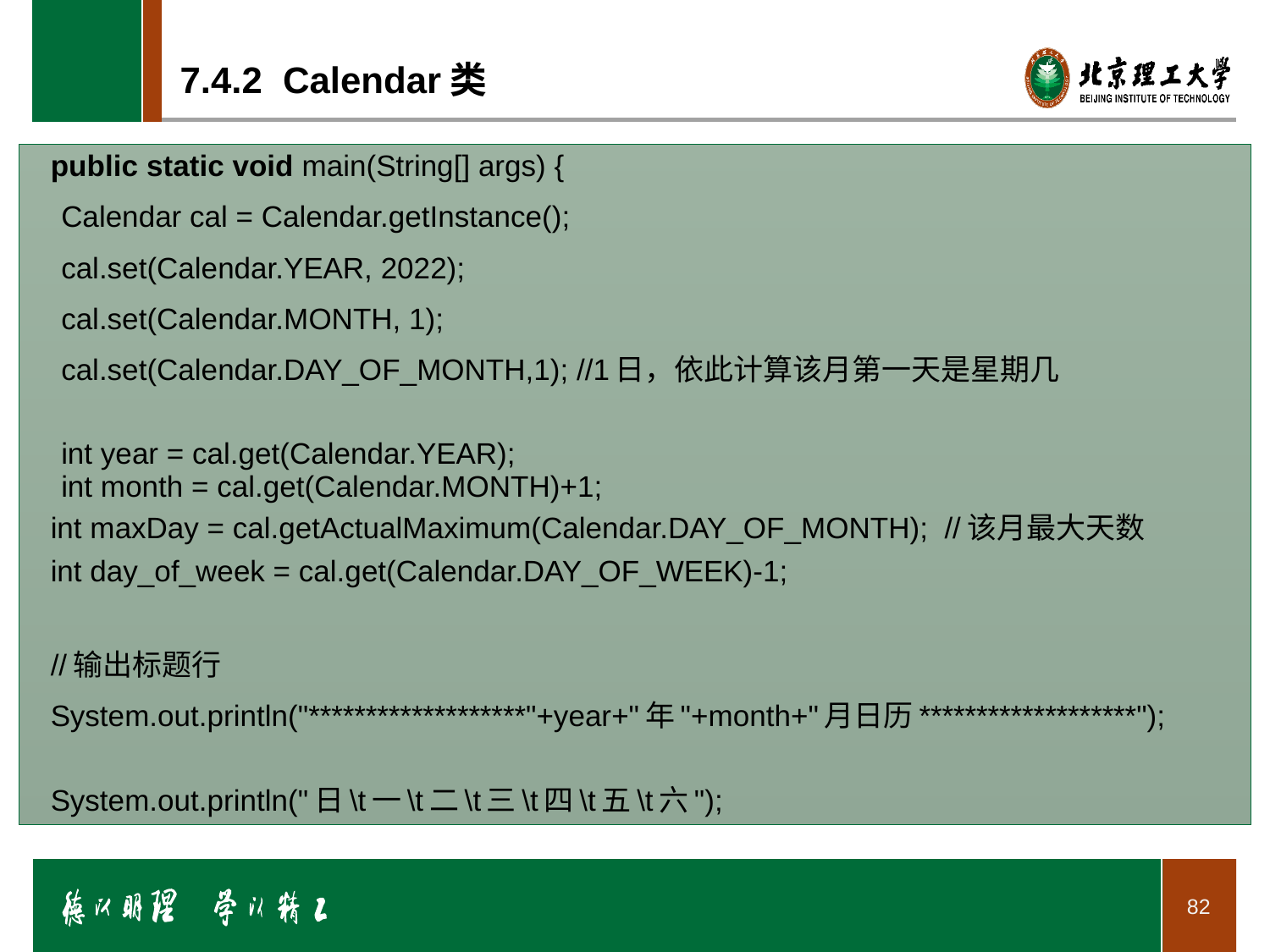

# 7.4.2  Calendar类
public static void main(String[] args) {
	Calendar cal = Calendar.getInstance();
	cal.set(Calendar.YEAR, 2022);
	cal.set(Calendar.MONTH, 1);
	cal.set(Calendar.DAY_OF_MONTH,1); //1日，依此计算该月第一天是星期几

	int year = cal.get(Calendar.YEAR);
	int month = cal.get(Calendar.MONTH)+1;
	int maxDay = cal.getActualMaximum(Calendar.DAY_OF_MONTH);  //该月最大天数
	int day_of_week = cal.get(Calendar.DAY_OF_WEEK)-1;

	//输出标题行
	System.out.println("*******************"+year+"年"+month+"月日历*******************");

	System.out.println("日\t一\t二\t三\t四\t五\t六");